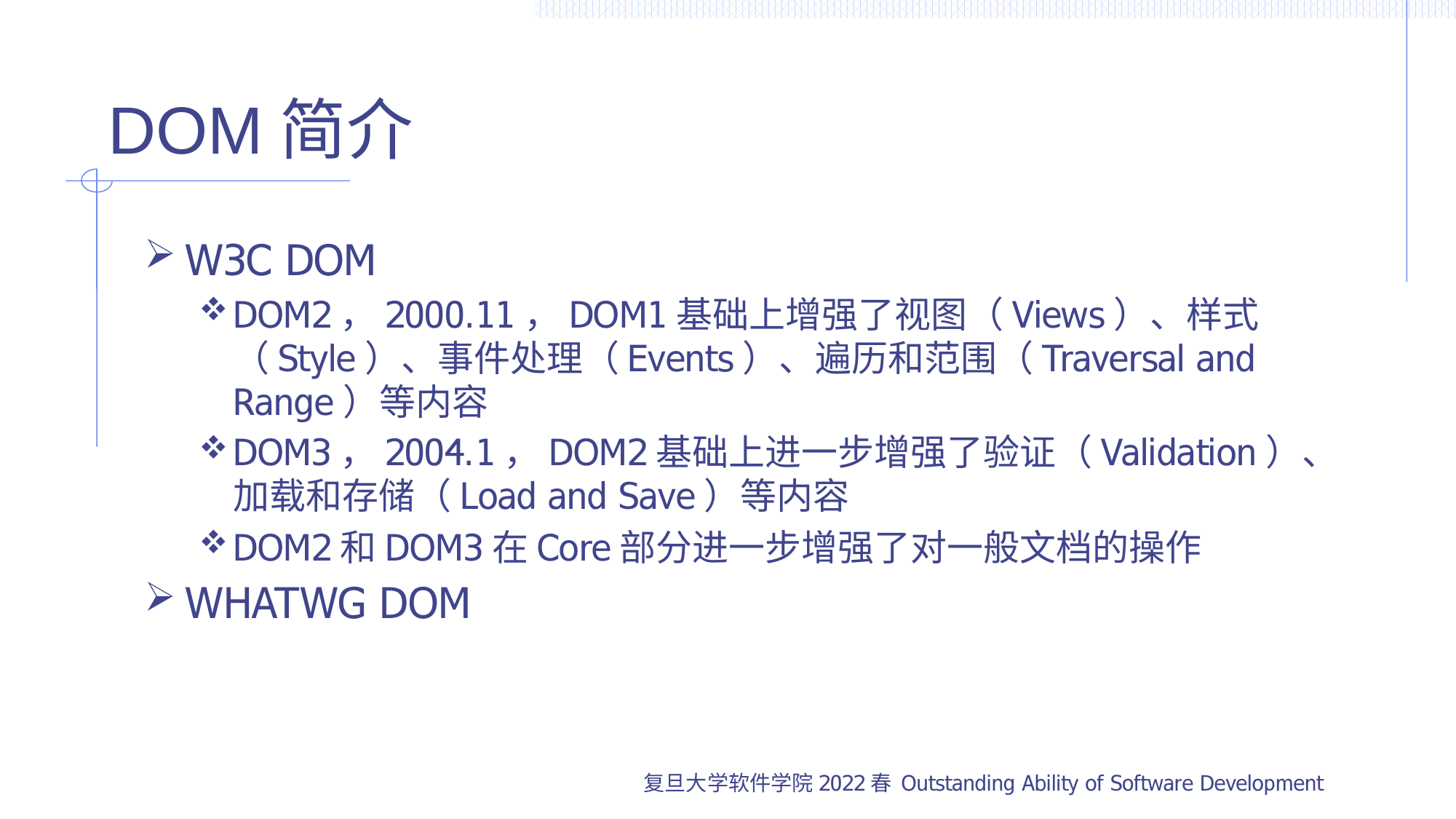

# DOM简介
W3C DOM
DOM2，2000.11，DOM1基础上增强了视图（Views）、样式（Style）、事件处理（Events）、遍历和范围（Traversal and Range）等内容
DOM3，2004.1，DOM2基础上进一步增强了验证（Validation）、加载和存储（Load and Save）等内容
DOM2和DOM3在Core部分进一步增强了对一般文档的操作
WHATWG DOM